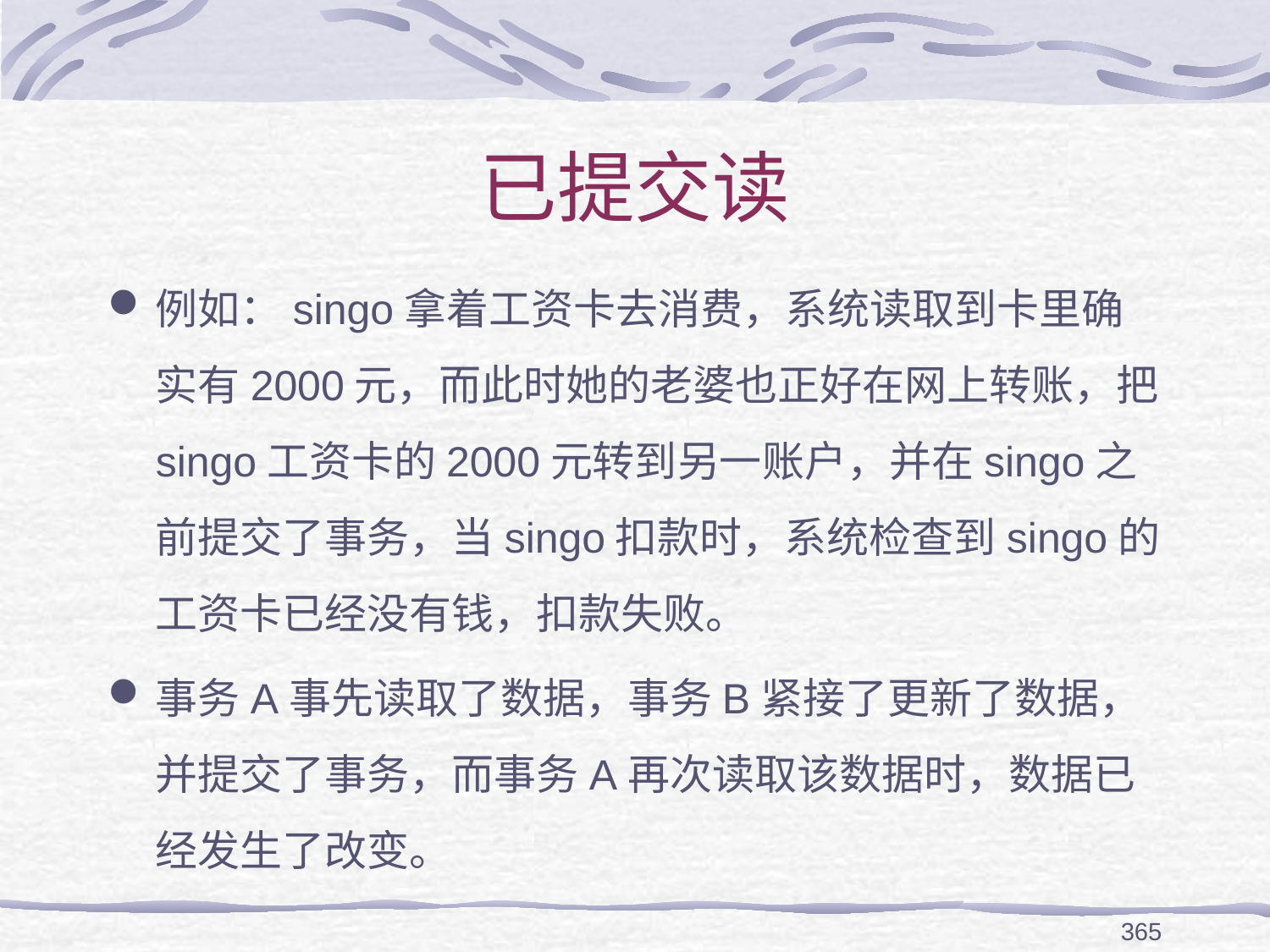

# 已提交读
例如：singo拿着工资卡去消费，系统读取到卡里确实有2000元，而此时她的老婆也正好在网上转账，把singo工资卡的2000元转到另一账户，并在singo之前提交了事务，当singo扣款时，系统检查到singo的工资卡已经没有钱，扣款失败。
事务A事先读取了数据，事务B紧接了更新了数据，并提交了事务，而事务A再次读取该数据时，数据已经发生了改变。

365